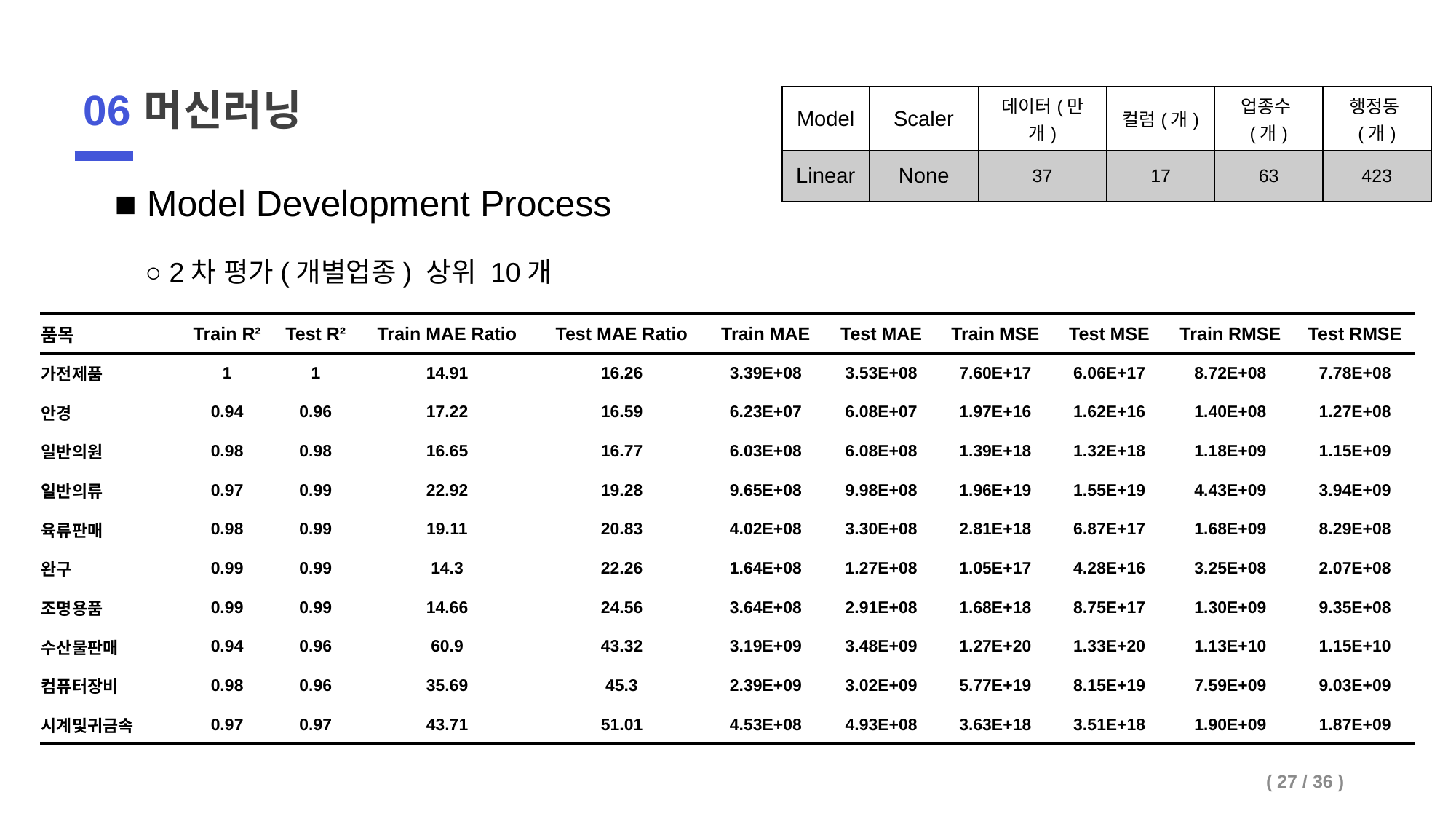

| Model | Scaler | 데이터(만개) | 컬럼(개) | 업종수(개) | 행정동(개) |
| --- | --- | --- | --- | --- | --- |
| Linear | None | 37 | 17 | 63 | 423 |
06
머신러닝
■ Model Development Process
   ○ 2차 평가(개별업종) 상위 10개
| 품목 | Train R² | Test R² | Train MAE Ratio | Test MAE Ratio | Train MAE | Test MAE | Train MSE | Test MSE | Train RMSE | Test RMSE |
| --- | --- | --- | --- | --- | --- | --- | --- | --- | --- | --- |
| 가전제품 | 1 | 1 | 14.91 | 16.26 | 3.39E+08 | 3.53E+08 | 7.60E+17 | 6.06E+17 | 8.72E+08 | 7.78E+08 |
| 안경 | 0.94 | 0.96 | 17.22 | 16.59 | 6.23E+07 | 6.08E+07 | 1.97E+16 | 1.62E+16 | 1.40E+08 | 1.27E+08 |
| 일반의원 | 0.98 | 0.98 | 16.65 | 16.77 | 6.03E+08 | 6.08E+08 | 1.39E+18 | 1.32E+18 | 1.18E+09 | 1.15E+09 |
| 일반의류 | 0.97 | 0.99 | 22.92 | 19.28 | 9.65E+08 | 9.98E+08 | 1.96E+19 | 1.55E+19 | 4.43E+09 | 3.94E+09 |
| 육류판매 | 0.98 | 0.99 | 19.11 | 20.83 | 4.02E+08 | 3.30E+08 | 2.81E+18 | 6.87E+17 | 1.68E+09 | 8.29E+08 |
| 완구 | 0.99 | 0.99 | 14.3 | 22.26 | 1.64E+08 | 1.27E+08 | 1.05E+17 | 4.28E+16 | 3.25E+08 | 2.07E+08 |
| 조명용품 | 0.99 | 0.99 | 14.66 | 24.56 | 3.64E+08 | 2.91E+08 | 1.68E+18 | 8.75E+17 | 1.30E+09 | 9.35E+08 |
| 수산물판매 | 0.94 | 0.96 | 60.9 | 43.32 | 3.19E+09 | 3.48E+09 | 1.27E+20 | 1.33E+20 | 1.13E+10 | 1.15E+10 |
| 컴퓨터장비 | 0.98 | 0.96 | 35.69 | 45.3 | 2.39E+09 | 3.02E+09 | 5.77E+19 | 8.15E+19 | 7.59E+09 | 9.03E+09 |
| 시계및귀금속 | 0.97 | 0.97 | 43.71 | 51.01 | 4.53E+08 | 4.93E+08 | 3.63E+18 | 3.51E+18 | 1.90E+09 | 1.87E+09 |
( 27 / 36 )